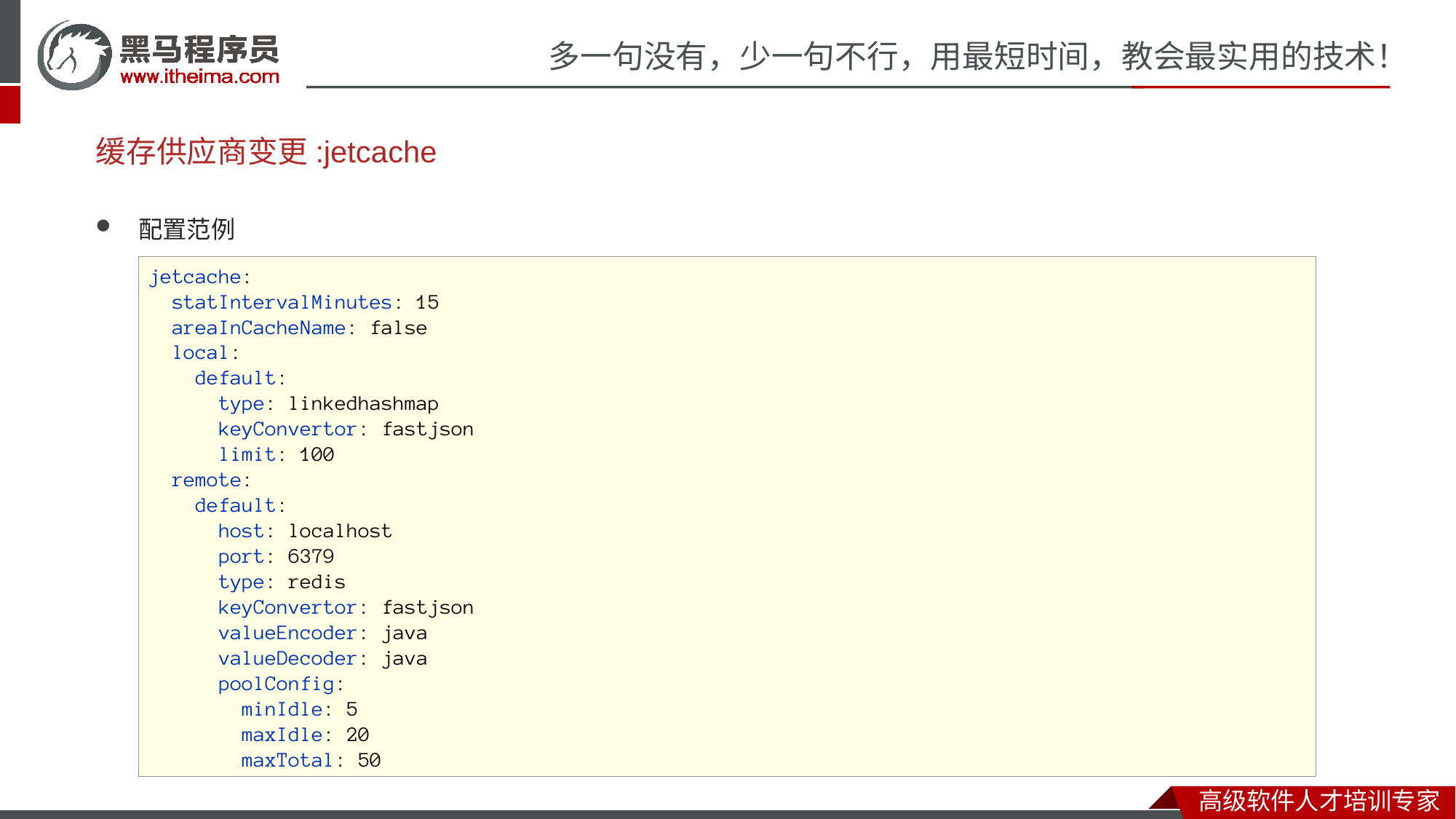

# 缓存供应商变更:jetcache
配置范例
jetcache:
  statIntervalMinutes: 15
  areaInCacheName: false
  local:
    default:
      type: linkedhashmap
      keyConvertor: fastjson
      limit: 100
  remote:
    default:
      host: localhost
      port: 6379
      type: redis
      keyConvertor: fastjson
      valueEncoder: java
      valueDecoder: java
      poolConfig:
        minIdle: 5
        maxIdle: 20
        maxTotal: 50